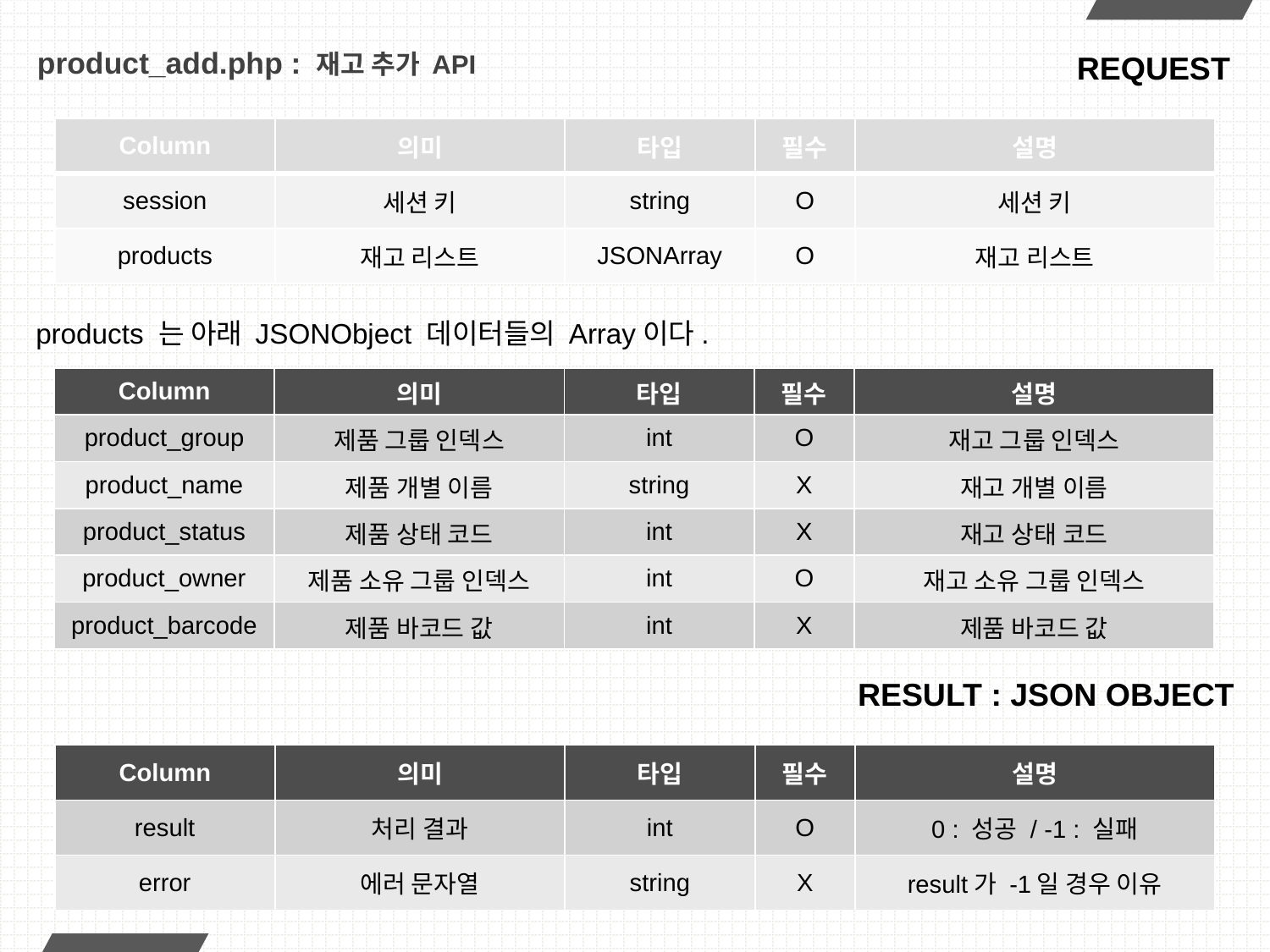

# product_add.php : 재고 추가 API
REQUEST
| Column | 의미 | 타입 | 필수 | 설명 |
| --- | --- | --- | --- | --- |
| session | 세션 키 | string | O | 세션 키 |
| products | 재고 리스트 | JSONArray | O | 재고 리스트 |
products 는 아래 JSONObject 데이터들의 Array이다.
| Column | 의미 | 타입 | 필수 | 설명 |
| --- | --- | --- | --- | --- |
| product\_group | 제품 그룹 인덱스 | int | O | 재고 그룹 인덱스 |
| product\_name | 제품 개별 이름 | string | X | 재고 개별 이름 |
| product\_status | 제품 상태 코드 | int | X | 재고 상태 코드 |
| product\_owner | 제품 소유 그룹 인덱스 | int | O | 재고 소유 그룹 인덱스 |
| product\_barcode | 제품 바코드 값 | int | X | 제품 바코드 값 |
RESULT : JSON OBJECT
| Column | 의미 | 타입 | 필수 | 설명 |
| --- | --- | --- | --- | --- |
| result | 처리 결과 | int | O | 0 : 성공 / -1 : 실패 |
| error | 에러 문자열 | string | X | result가 -1일 경우 이유 |